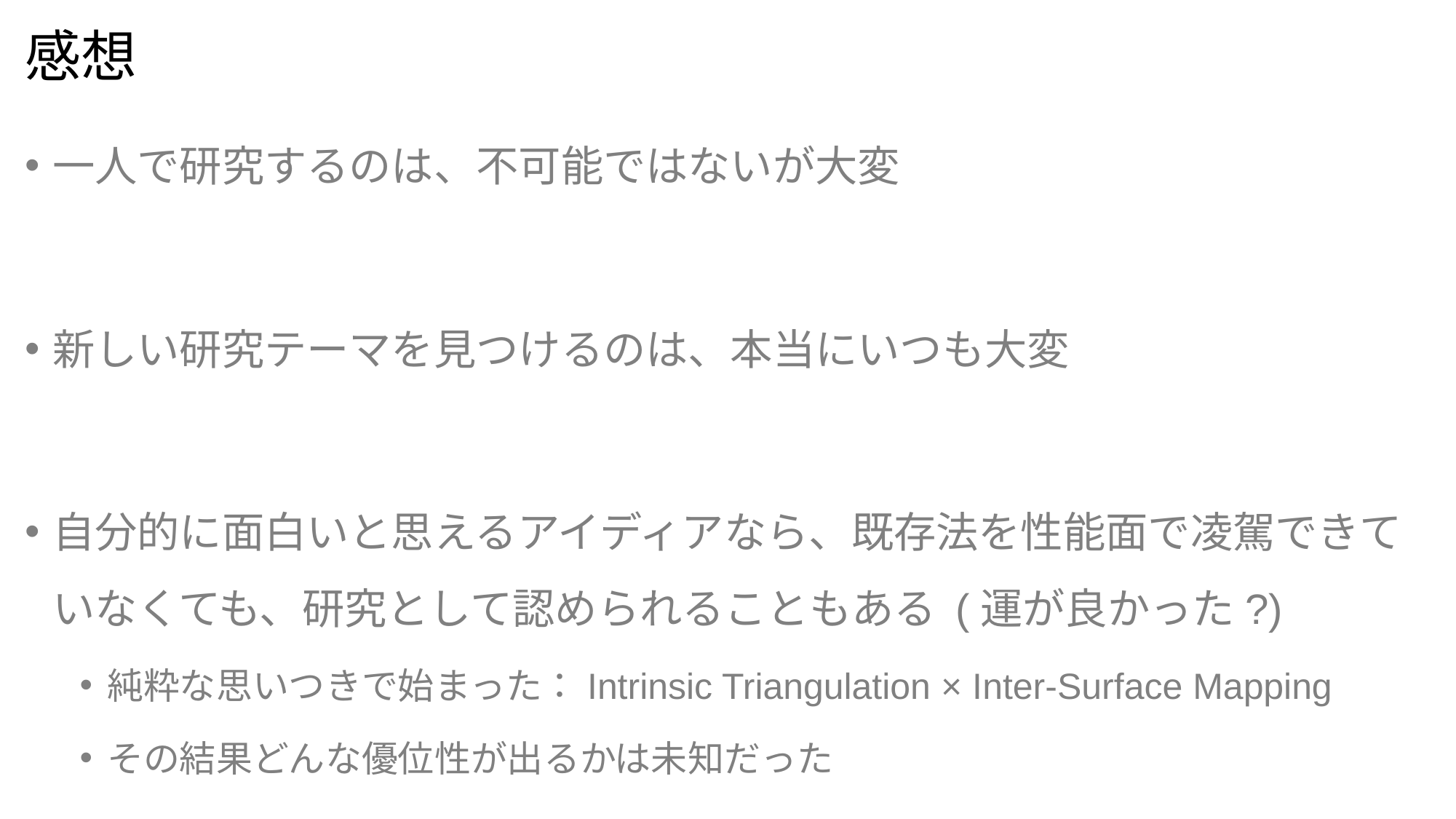

# 感想
一人で研究するのは、不可能ではないが大変

新しい研究テーマを見つけるのは、本当にいつも大変

自分的に面白いと思えるアイディアなら、既存法を性能面で凌駕できていなくても、研究として認められることもある (運が良かった?)
純粋な思いつきで始まった：Intrinsic Triangulation × Inter-Surface Mapping
その結果どんな優位性が出るかは未知だった